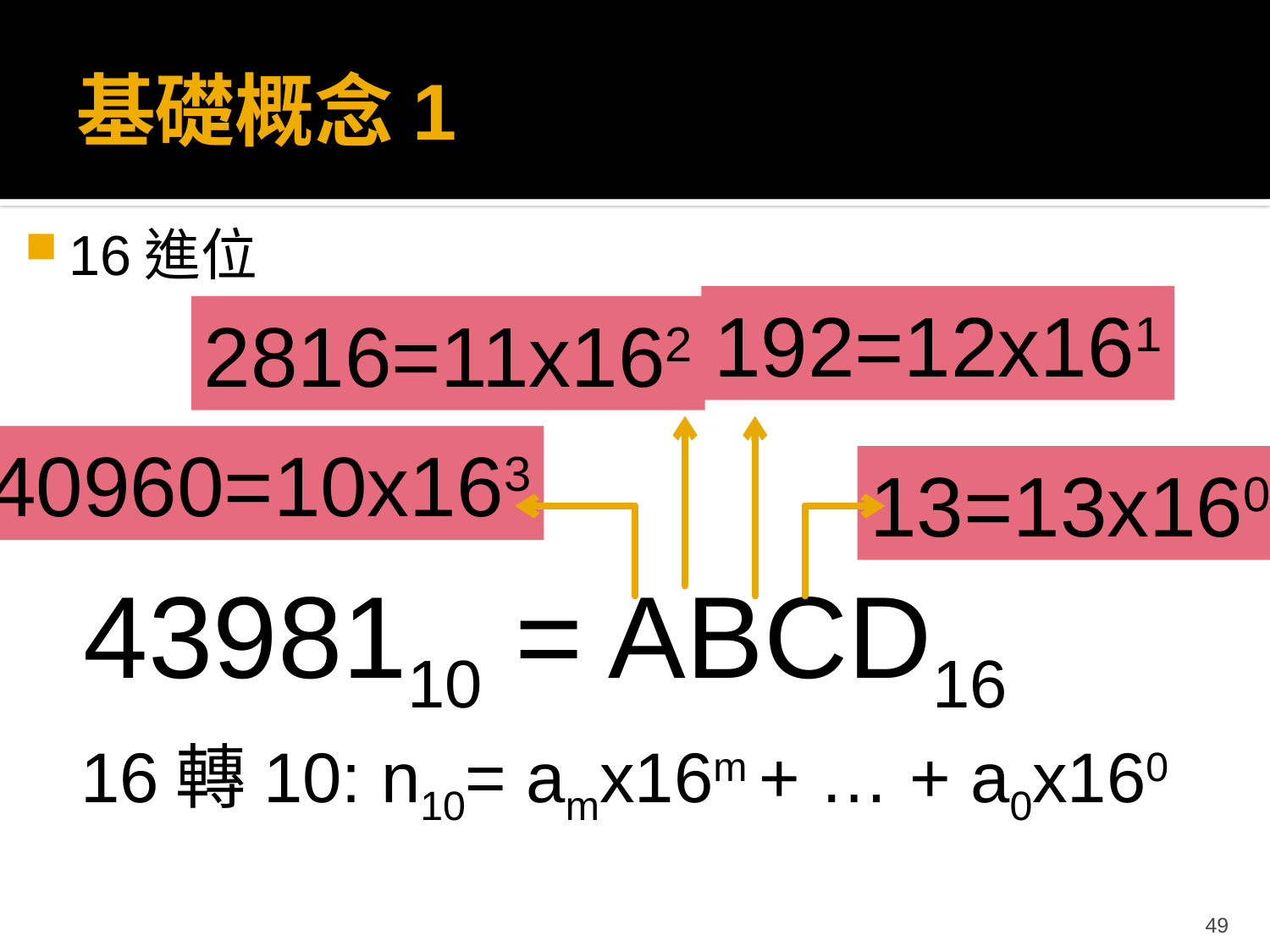

# 基礎概念1
16進位

192=12x161
2816=11x162
40960=10x163
13=13x160
4398110 = ABCD16
16轉10: n10= amx16m + … + a0x160
49